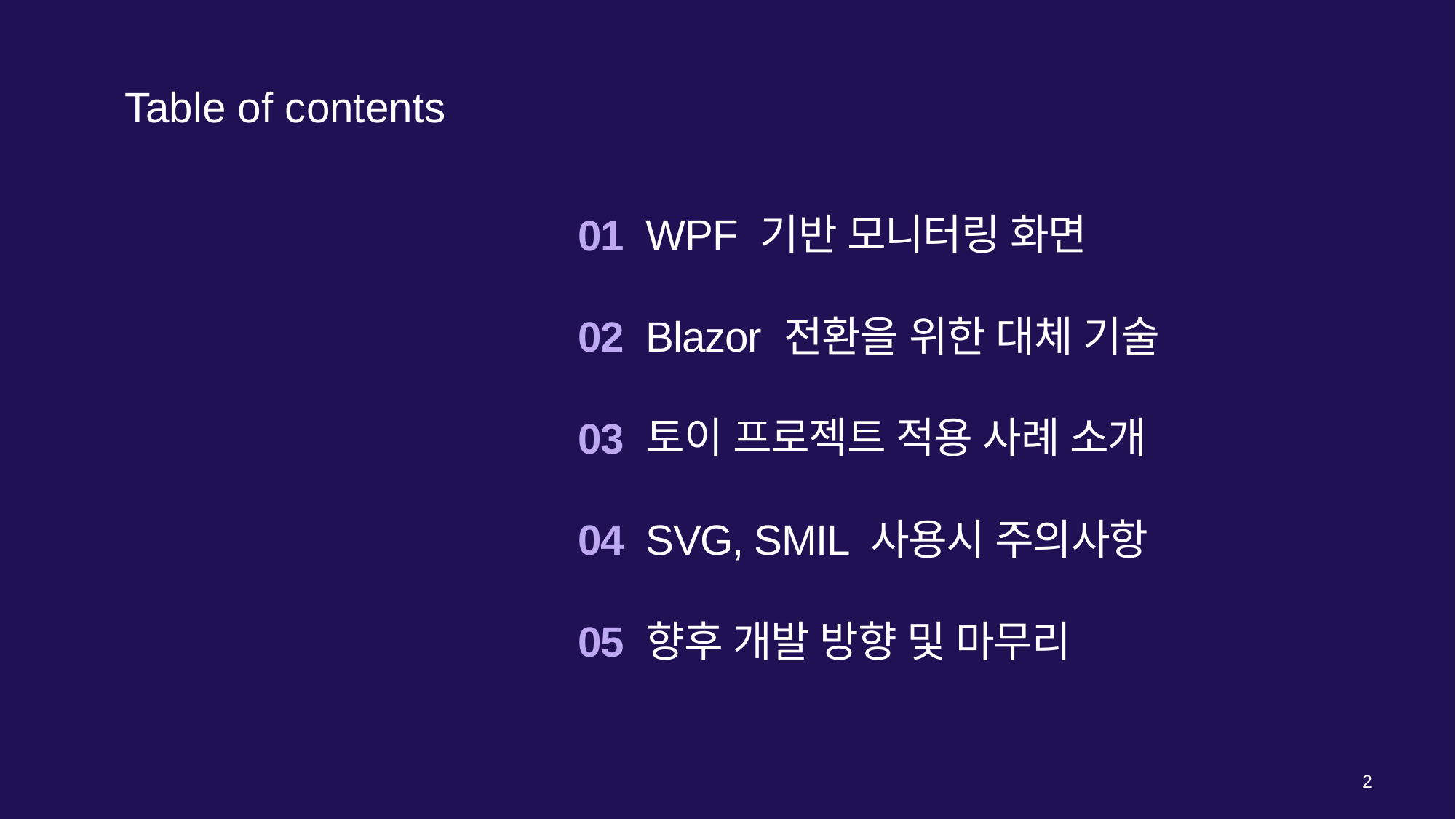

WPF 기반 모니터링 화면
01
Blazor 전환을 위한 대체 기술
02
토이 프로젝트 적용 사례 소개
03
SVG, SMIL 사용시 주의사항
04
향후 개발 방향 및 마무리
05
2